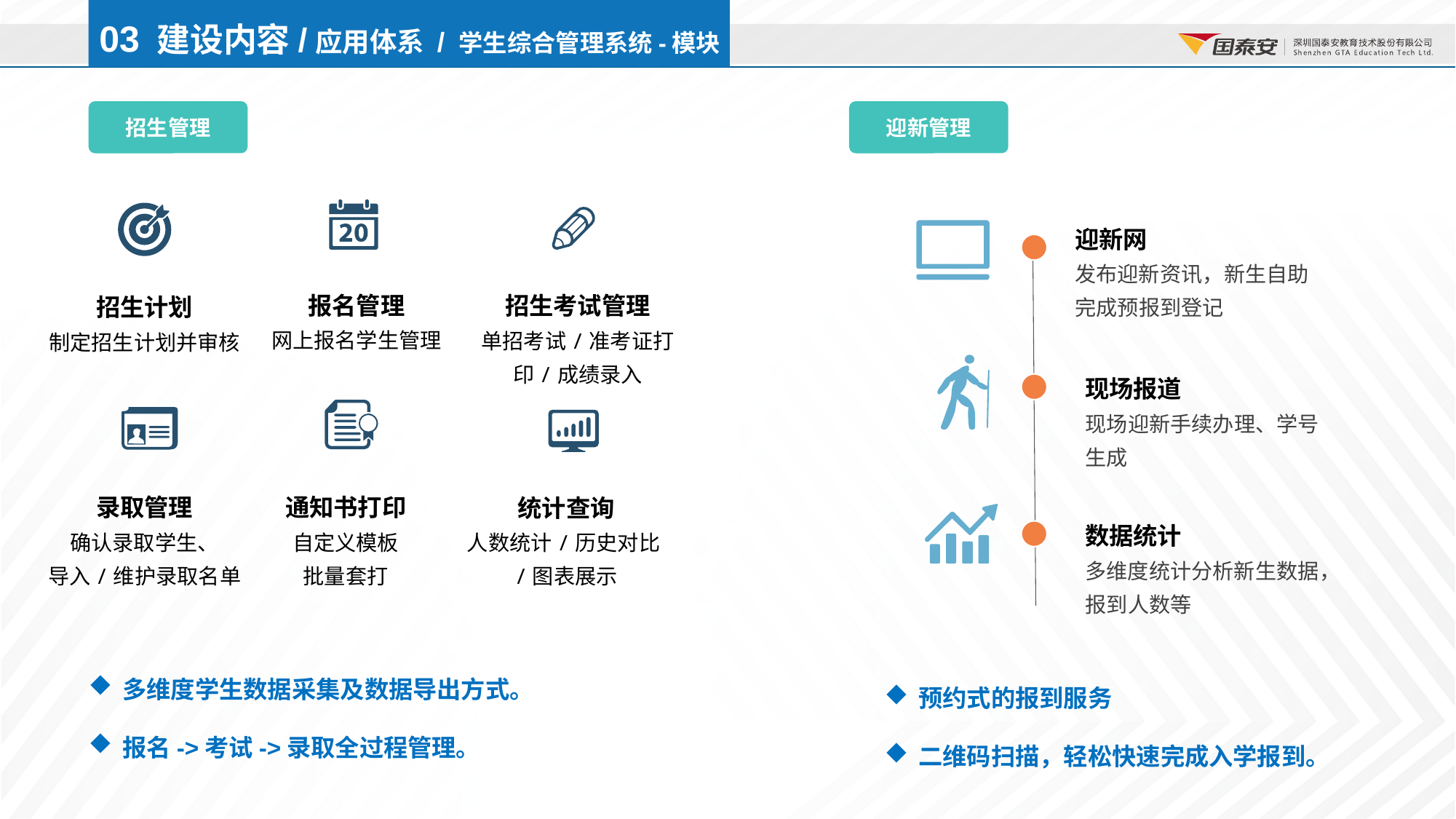

03 建设内容/应用体系 / 学生综合管理系统-模块

招生管理
迎新管理

迎新网
发布迎新资讯，新生自助完成预报到登记

报名管理
网上报名学生管理
招生考试管理
单招考试/准考证打印/成绩录入
招生计划
制定招生计划并审核
现场报道
现场迎新手续办理、学号生成

录取管理
确认录取学生、
导入/维护录取名单
通知书打印
自定义模板
批量套打
统计查询
人数统计/历史对比/图表展示
数据统计
多维度统计分析新生数据，报到人数等

多维度学生数据采集及数据导出方式。
报名->考试->录取全过程管理。
预约式的报到服务
二维码扫描，轻松快速完成入学报到。